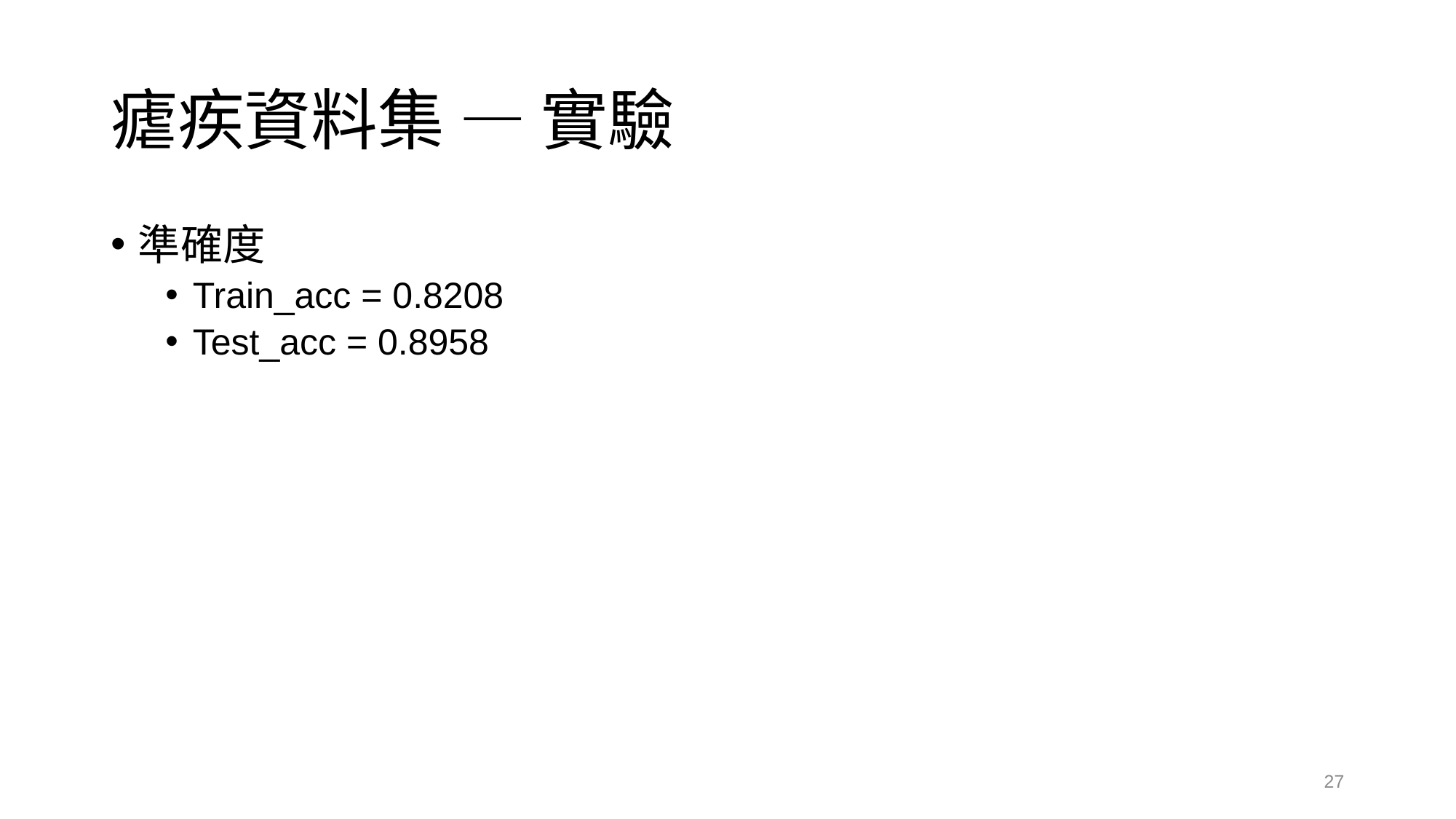

# 瘧疾資料集 — 實驗
準確度
Train_acc = 0.8208
Test_acc = 0.8958
27